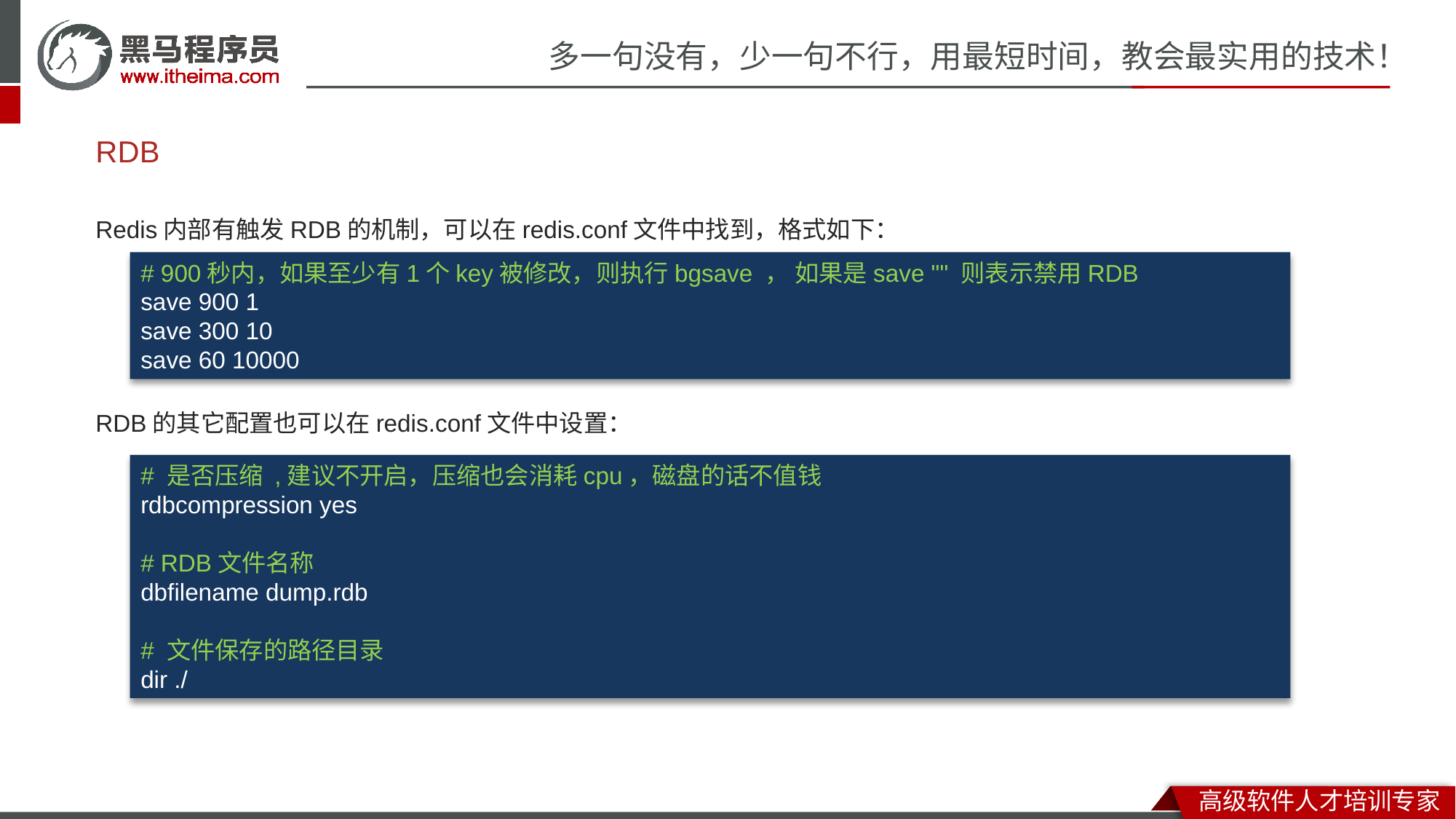

# RDB
Redis内部有触发RDB的机制，可以在redis.conf文件中找到，格式如下：

RDB的其它配置也可以在redis.conf文件中设置：
# 900秒内，如果至少有1个key被修改，则执行bgsave ， 如果是save "" 则表示禁用RDB
save 900 1
save 300 10
save 60 10000
# 是否压缩 ,建议不开启，压缩也会消耗cpu，磁盘的话不值钱
rdbcompression yes

# RDB文件名称
dbfilename dump.rdb

# 文件保存的路径目录
dir ./